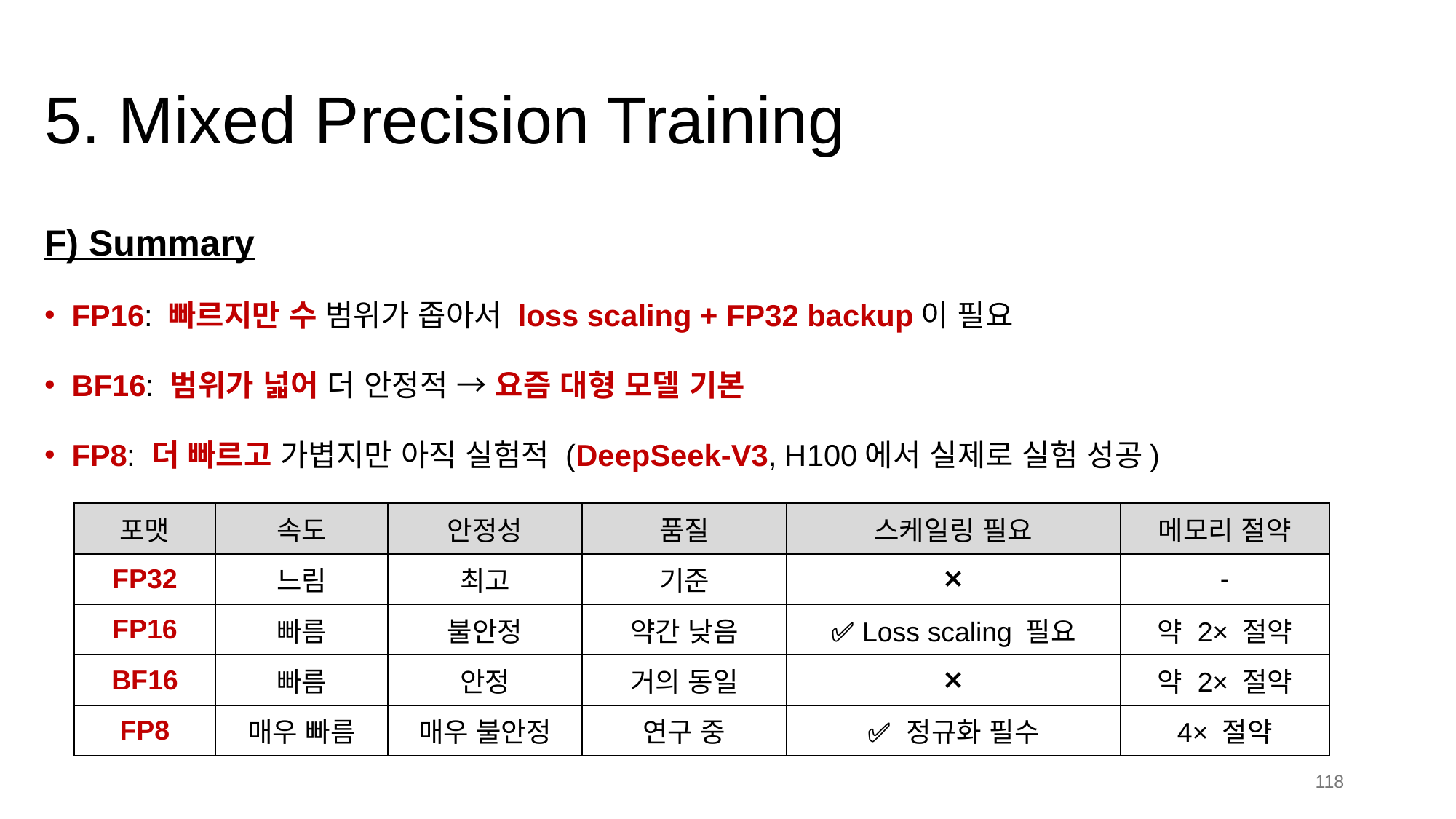

# 5. Mixed Precision Training
F) Summary
FP16: 빠르지만 수 범위가 좁아서 loss scaling + FP32 backup이 필요
BF16: 범위가 넓어 더 안정적 → 요즘 대형 모델 기본
FP8: 더 빠르고 가볍지만 아직 실험적 (DeepSeek-V3, H100에서 실제로 실험 성공)
| 포맷 | 속도 | 안정성 | 품질 | 스케일링 필요 | 메모리 절약 |
| --- | --- | --- | --- | --- | --- |
| FP32 | 느림 | 최고 | 기준 | ❌ | - |
| FP16 | 빠름 | 불안정 | 약간 낮음 | ✅ Loss scaling 필요 | 약 2× 절약 |
| BF16 | 빠름 | 안정 | 거의 동일 | ❌ | 약 2× 절약 |
| FP8 | 매우 빠름 | 매우 불안정 | 연구 중 | ✅ 정규화 필수 | 4× 절약 |
118